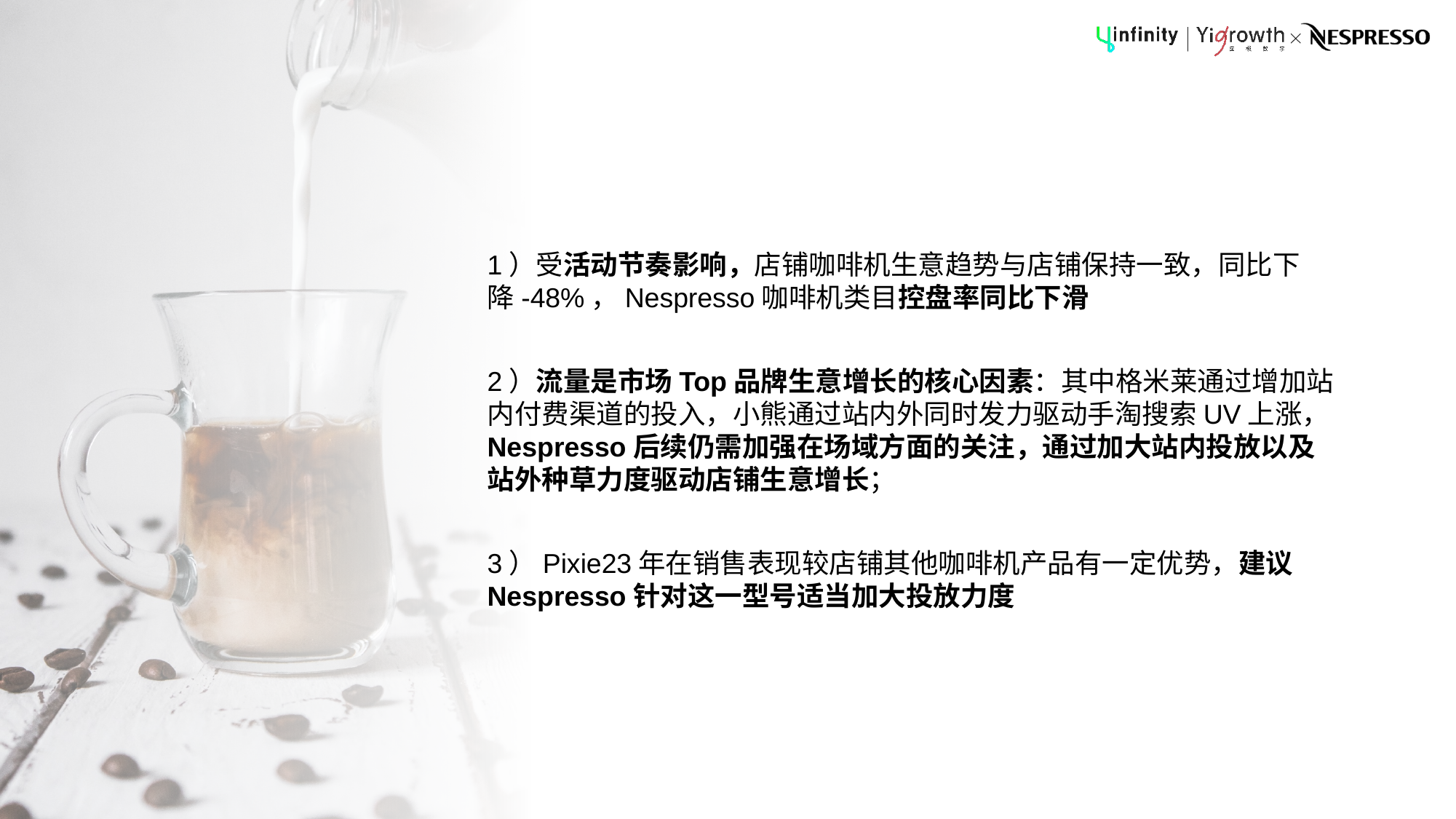

1）受活动节奏影响，店铺咖啡机生意趋势与店铺保持一致，同比下降-48%，Nespresso咖啡机类目控盘率同比下滑

2）流量是市场Top品牌生意增长的核心因素：其中格米莱通过增加站内付费渠道的投入，小熊通过站内外同时发力驱动手淘搜索UV上涨，Nespresso后续仍需加强在场域方面的关注，通过加大站内投放以及站外种草力度驱动店铺生意增长；

3）Pixie23年在销售表现较店铺其他咖啡机产品有一定优势，建议Nespresso针对这一型号适当加大投放力度